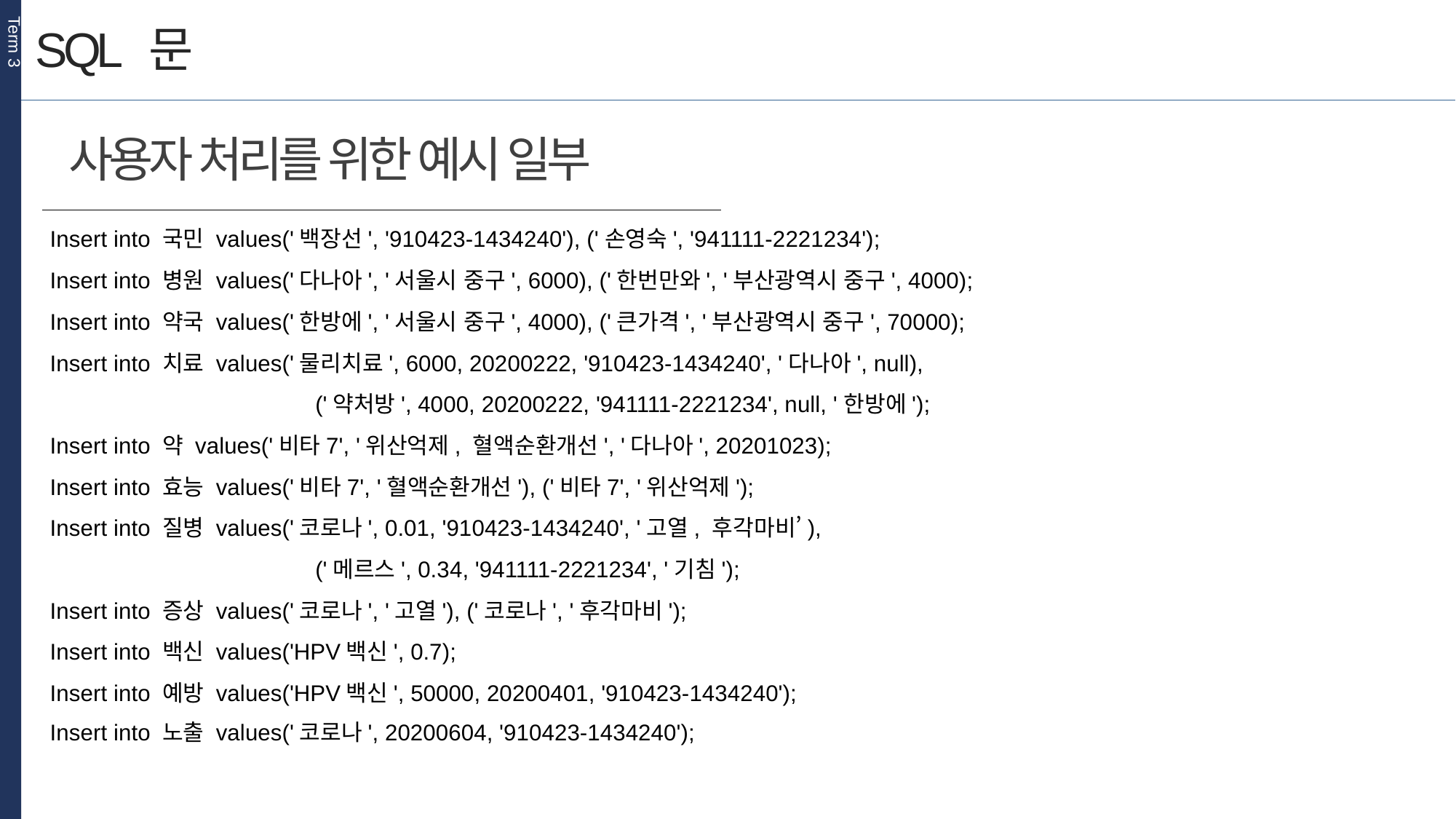

Term 3
SQL 문
사용자 처리를 위한 예시 일부
Insert into 국민 values('백장선', '910423-1434240'), ('손영숙', '941111-2221234');
Insert into 병원 values('다나아', '서울시 중구', 6000), ('한번만와', '부산광역시 중구', 4000);
Insert into 약국 values('한방에', '서울시 중구', 4000), ('큰가격', '부산광역시 중구', 70000);
Insert into 치료 values('물리치료', 6000, 20200222, '910423-1434240', '다나아', null),
			     ('약처방', 4000, 20200222, '941111-2221234', null, '한방에');
Insert into 약 values('비타7', '위산억제, 혈액순환개선', '다나아', 20201023);
Insert into 효능 values('비타7', '혈액순환개선'), ('비타7', '위산억제');
Insert into 질병 values('코로나', 0.01, '910423-1434240', '고열, 후각마비’),
			     ('메르스', 0.34, '941111-2221234', '기침');
Insert into 증상 values('코로나', '고열'), ('코로나', '후각마비');
Insert into 백신 values('HPV백신', 0.7);
Insert into 예방 values('HPV백신', 50000, 20200401, '910423-1434240');
Insert into 노출 values('코로나', 20200604, '910423-1434240');